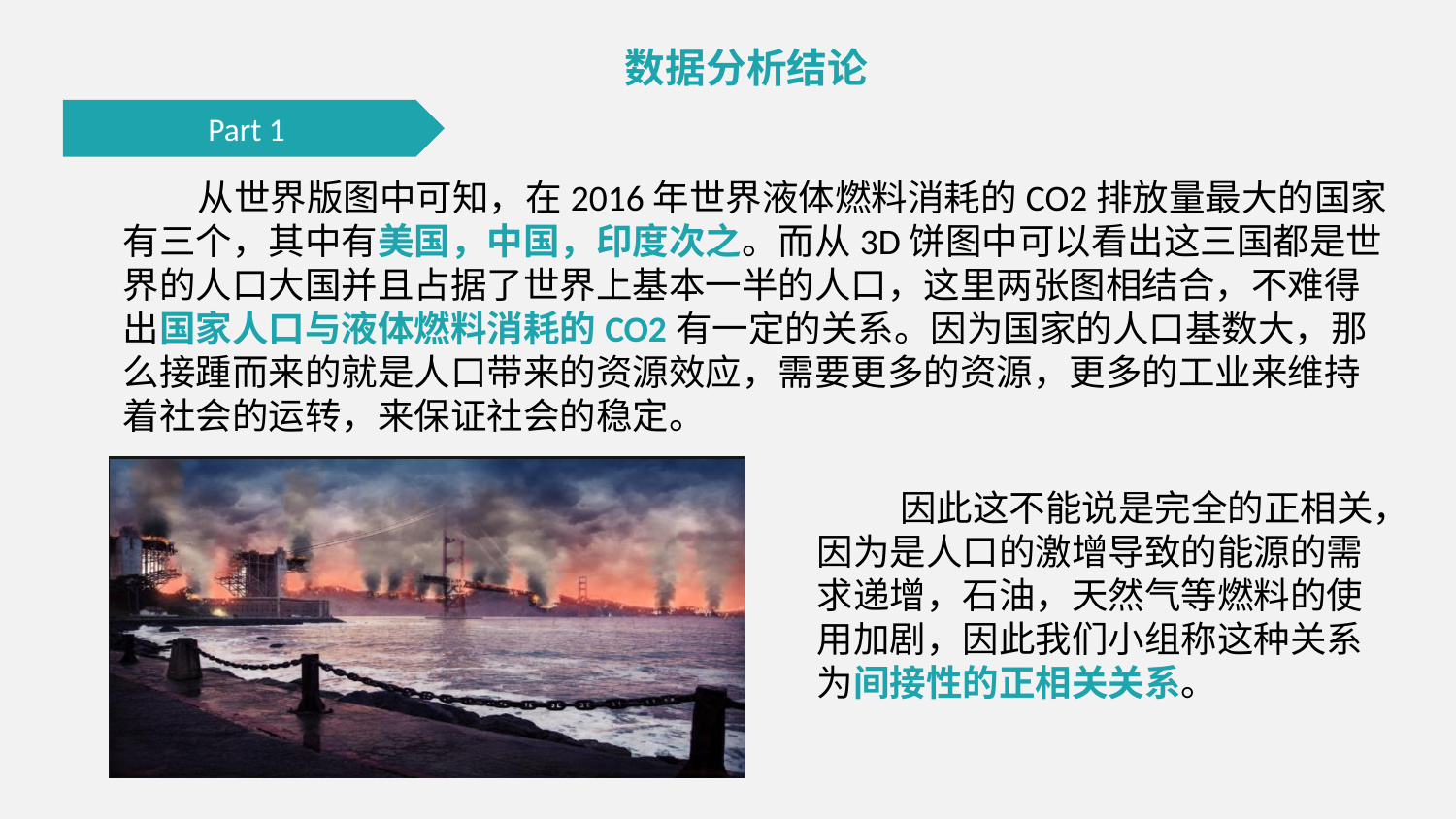

数据分析结论
Part 1
        从世界版图中可知，在2016年世界液体燃料消耗的CO2排放量最大的国家有三个，其中有美国，中国，印度次之。而从3D饼图中可以看出这三国都是世界的人口大国并且占据了世界上基本一半的人口，这里两张图相结合，不难得出国家人口与液体燃料消耗的CO2有一定的关系。因为国家的人口基数大，那么接踵而来的就是人口带来的资源效应，需要更多的资源，更多的工业来维持着社会的运转，来保证社会的稳定。

         因此这不能说是完全的正相关，因为是人口的激增导致的能源的需求递增，石油，天然气等燃料的使用加剧，因此我们小组称这种关系为间接性的正相关关系。